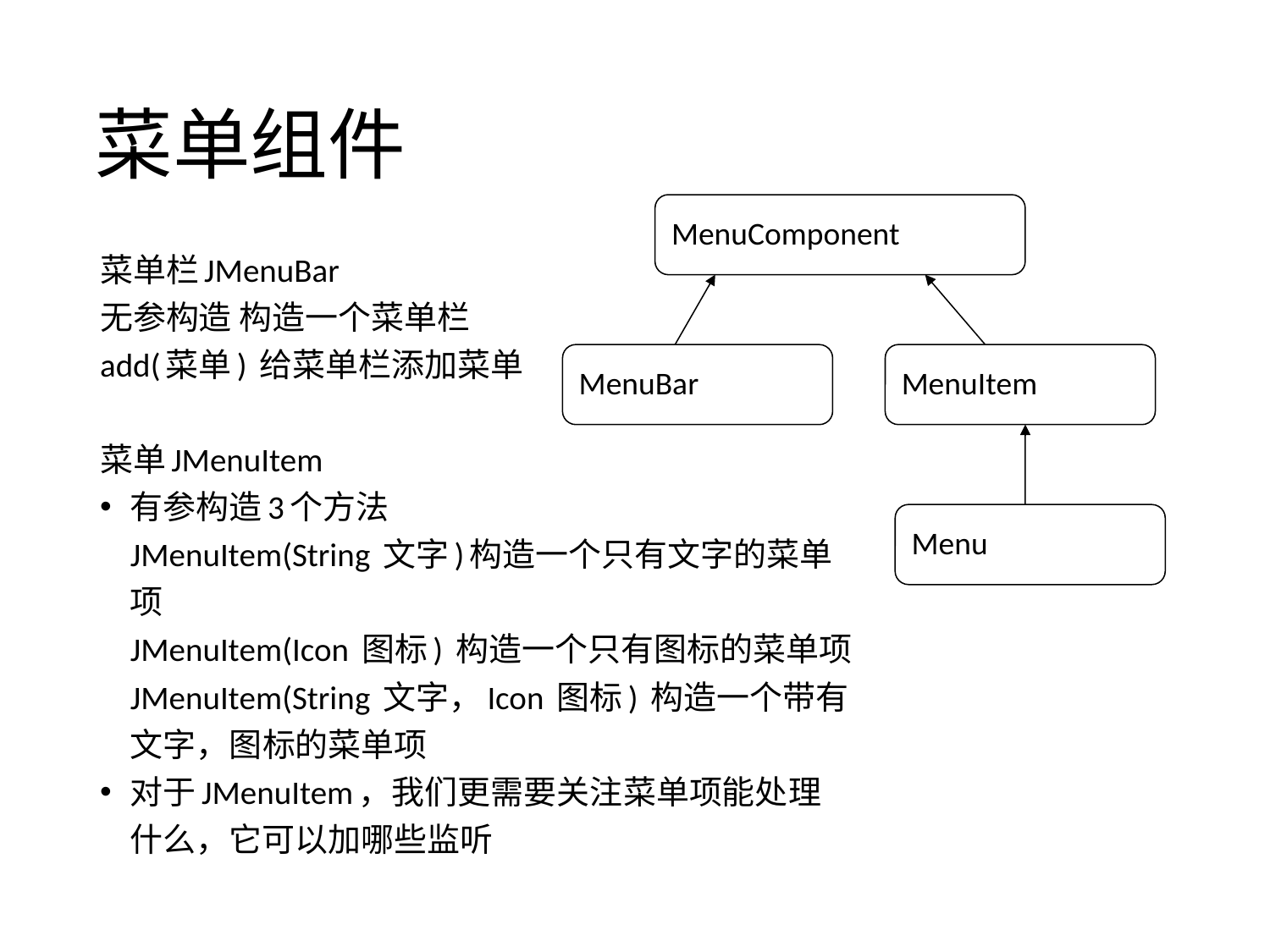

# 菜单组件
MenuComponent
菜单栏JMenuBar
无参构造 构造一个菜单栏
add(菜单) 给菜单栏添加菜单

菜单JMenuItem
有参构造3个方法
	JMenuItem(String 文字)构造一个只有文字的菜单项
	JMenuItem(Icon 图标) 构造一个只有图标的菜单项
	JMenuItem(String 文字，Icon 图标) 构造一个带有文字，图标的菜单项
对于JMenuItem，我们更需要关注菜单项能处理什么，它可以加哪些监听

MenuBar
MenuItem

Menu